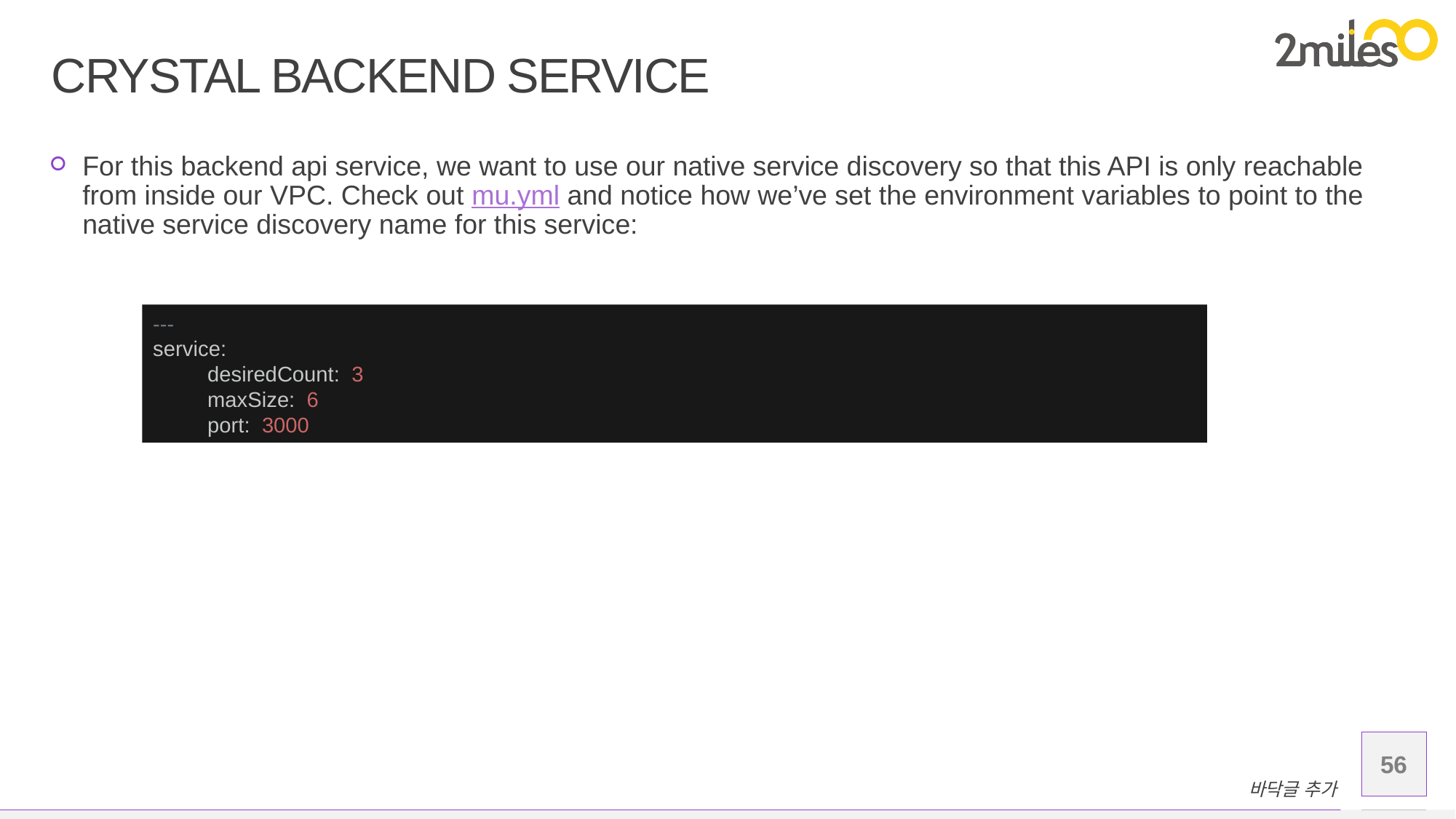

# Crystal Backend Service
For this backend api service, we want to use our native service discovery so that this API is only reachable from inside our VPC. Check out mu.yml and notice how we’ve set the environment variables to point to the native service discovery name for this service:
---
service:
desiredCount: 3
maxSize: 6
port: 3000
56
바닥글 추가